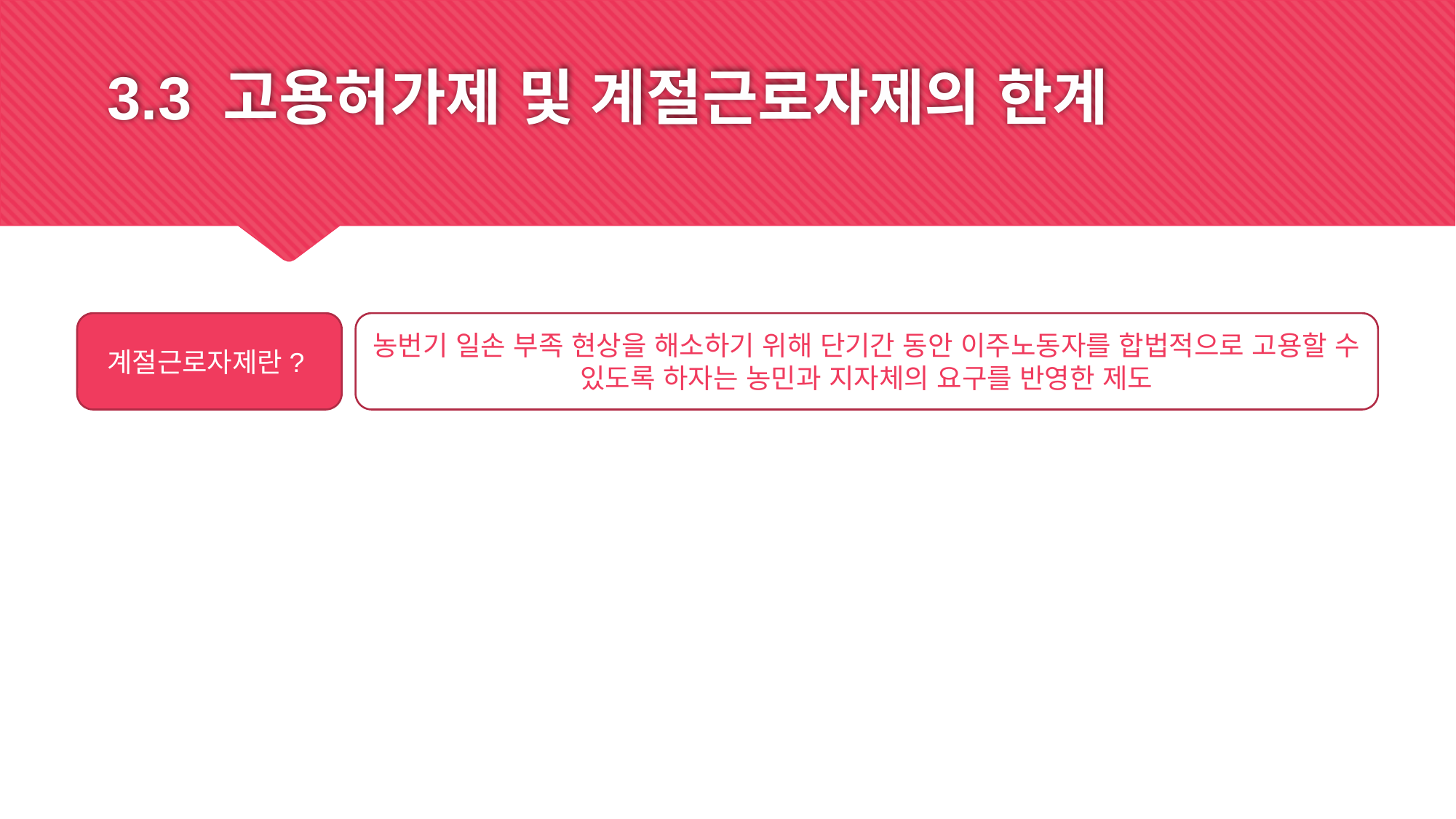

# 3.3 고용허가제 및 계절근로자제의 한계
계절근로자제란?
농번기 일손 부족 현상을 해소하기 위해 단기간 동안 이주노동자를 합법적으로 고용할 수 있도록 하자는 농민과 지자체의 요구를 반영한 제도